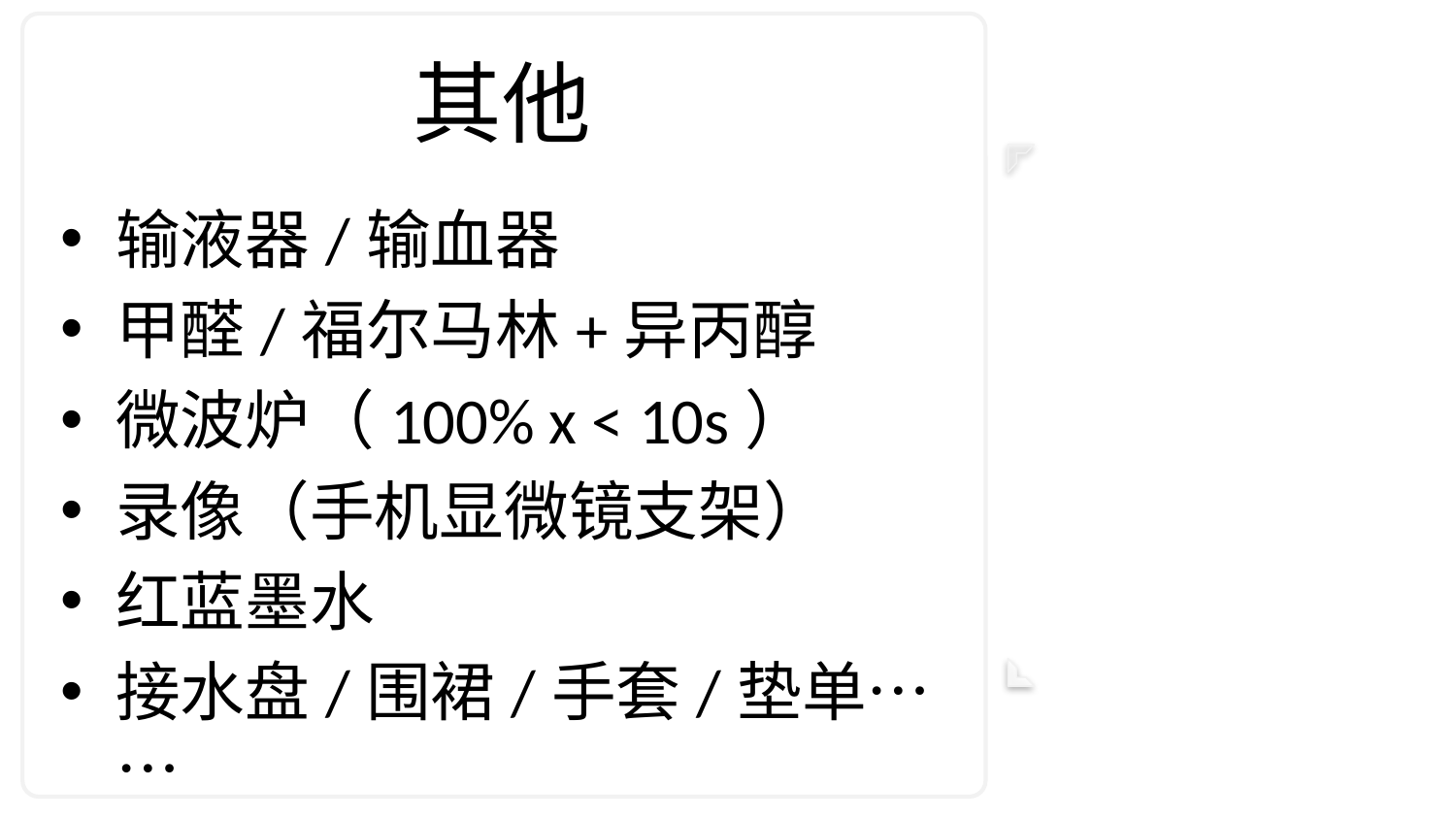

# 其他
输液器/输血器
甲醛/福尔马林+异丙醇
微波炉（100% x < 10s）
录像（手机显微镜支架）
红蓝墨水
接水盘/围裙/手套/垫单……